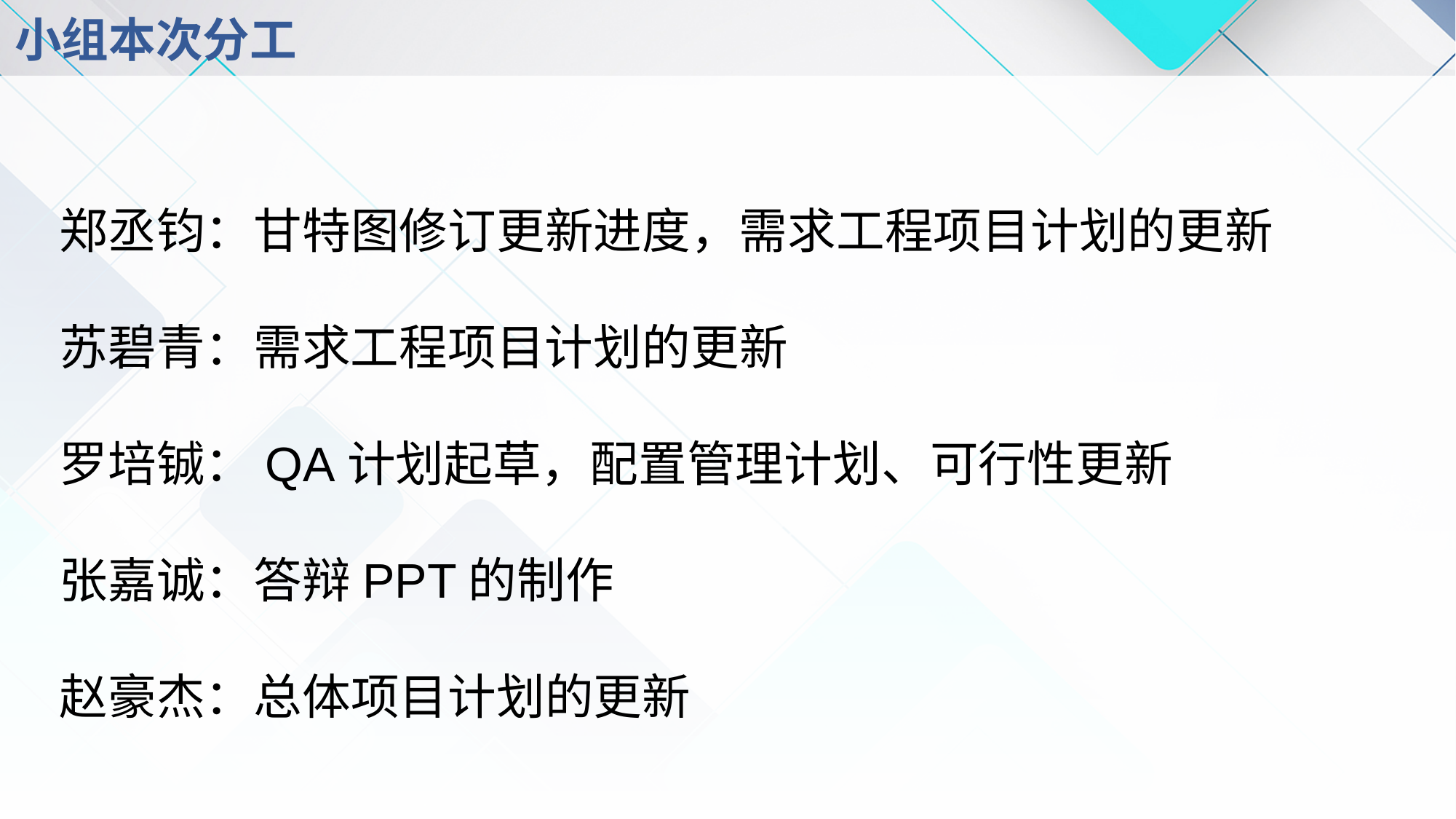

# 小组本次分工
郑丞钧：甘特图修订更新进度，需求工程项目计划的更新
苏碧青：需求工程项目计划的更新
罗培铖：QA计划起草，配置管理计划、可行性更新
张嘉诚：答辩PPT的制作
赵豪杰：总体项目计划的更新